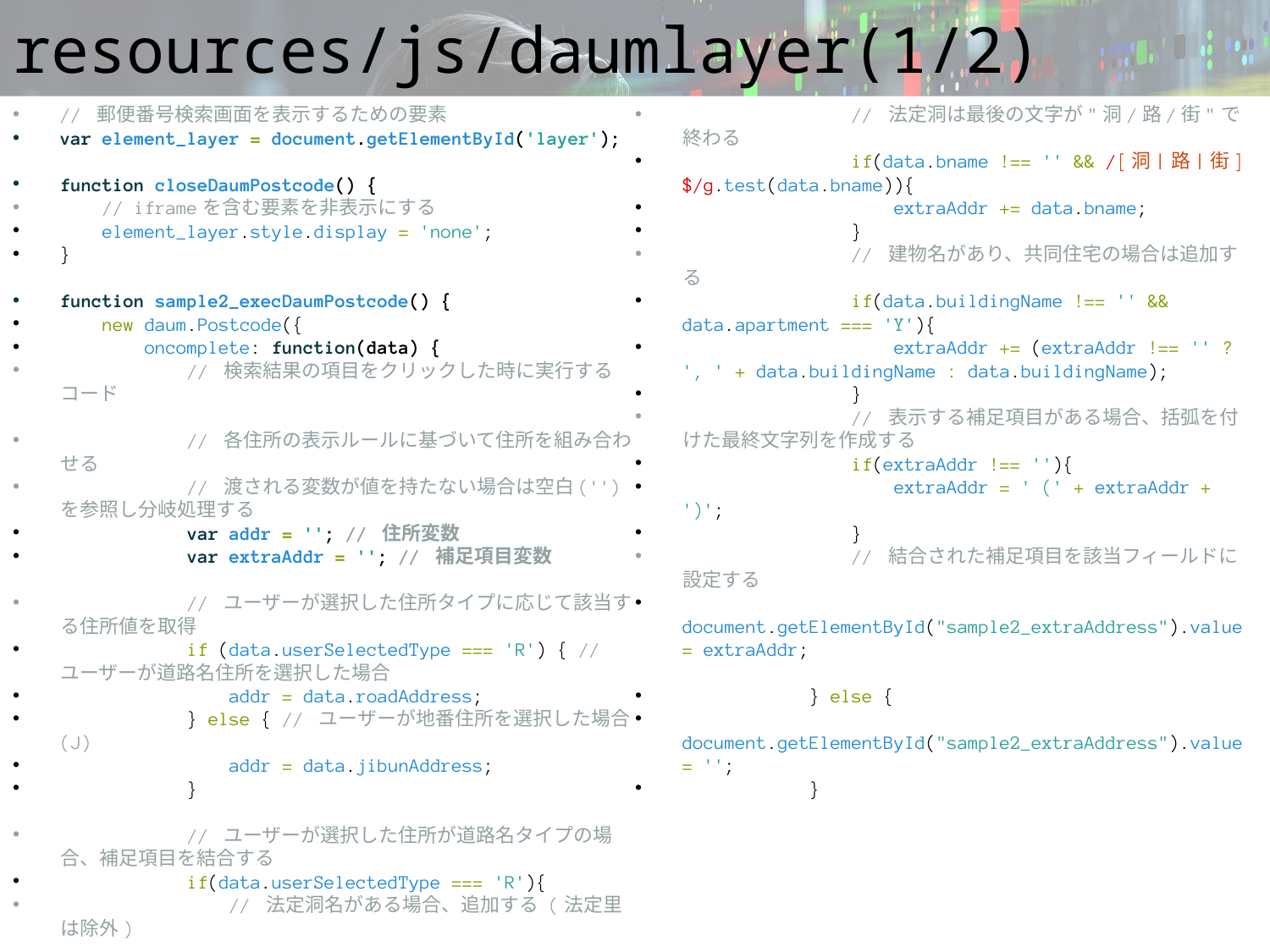

# resources/js/daumlayer(1/2)
// 郵便番号検索画面を表示するための要素
var element_layer = document.getElementById('layer');

function closeDaumPostcode() {
    // iframeを含む要素を非表示にする
    element_layer.style.display = 'none';
}

function sample2_execDaumPostcode() {
    new daum.Postcode({
        oncomplete: function(data) {
            // 検索結果の項目をクリックした時に実行するコード

            // 各住所の表示ルールに基づいて住所を組み合わせる
            // 渡される変数が値を持たない場合は空白('')を参照し分岐処理する
            var addr = ''; // 住所変数
            var extraAddr = ''; // 補足項目変数

            // ユーザーが選択した住所タイプに応じて該当する住所値を取得
            if (data.userSelectedType === 'R') { // ユーザーが道路名住所を選択した場合
                addr = data.roadAddress;
            } else { // ユーザーが地番住所を選択した場合(J)
                addr = data.jibunAddress;
            }

            // ユーザーが選択した住所が道路名タイプの場合、補足項目を結合する
            if(data.userSelectedType === 'R'){
                // 法定洞名がある場合、追加する (法定里は除外)
                // 法定洞は最後の文字が"洞/路/街"で終わる
                if(data.bname !== '' && /[洞|路|街]$/g.test(data.bname)){
                    extraAddr += data.bname;
                }
                // 建物名があり、共同住宅の場合は追加する
                if(data.buildingName !== '' && data.apartment === 'Y'){
                    extraAddr += (extraAddr !== '' ? ', ' + data.buildingName : data.buildingName);
                }
                // 表示する補足項目がある場合、括弧を付けた最終文字列を作成する
                if(extraAddr !== ''){
                    extraAddr = ' (' + extraAddr + ')';
                }
                // 結合された補足項目を該当フィールドに設定する
                document.getElementById("sample2_extraAddress").value = extraAddr;

            } else {
                document.getElementById("sample2_extraAddress").value = '';
            }